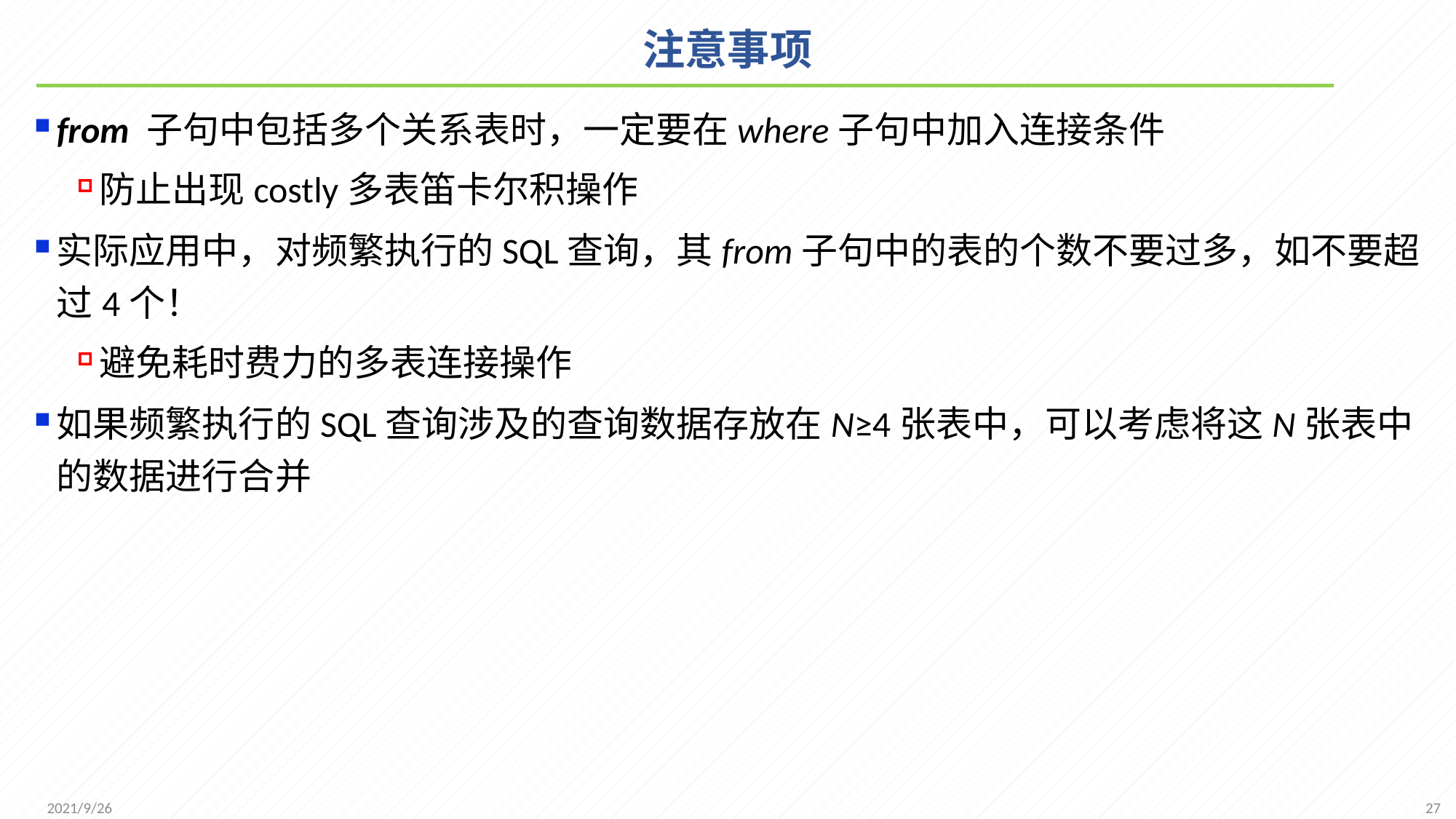

# 注意事项
from 子句中包括多个关系表时，一定要在where子句中加入连接条件
防止出现costly多表笛卡尔积操作
实际应用中，对频繁执行的SQL查询，其from子句中的表的个数不要过多，如不要超过4个！
避免耗时费力的多表连接操作
如果频繁执行的SQL查询涉及的查询数据存放在N≥4张表中，可以考虑将这N张表中的数据进行合并

27
2021/9/26